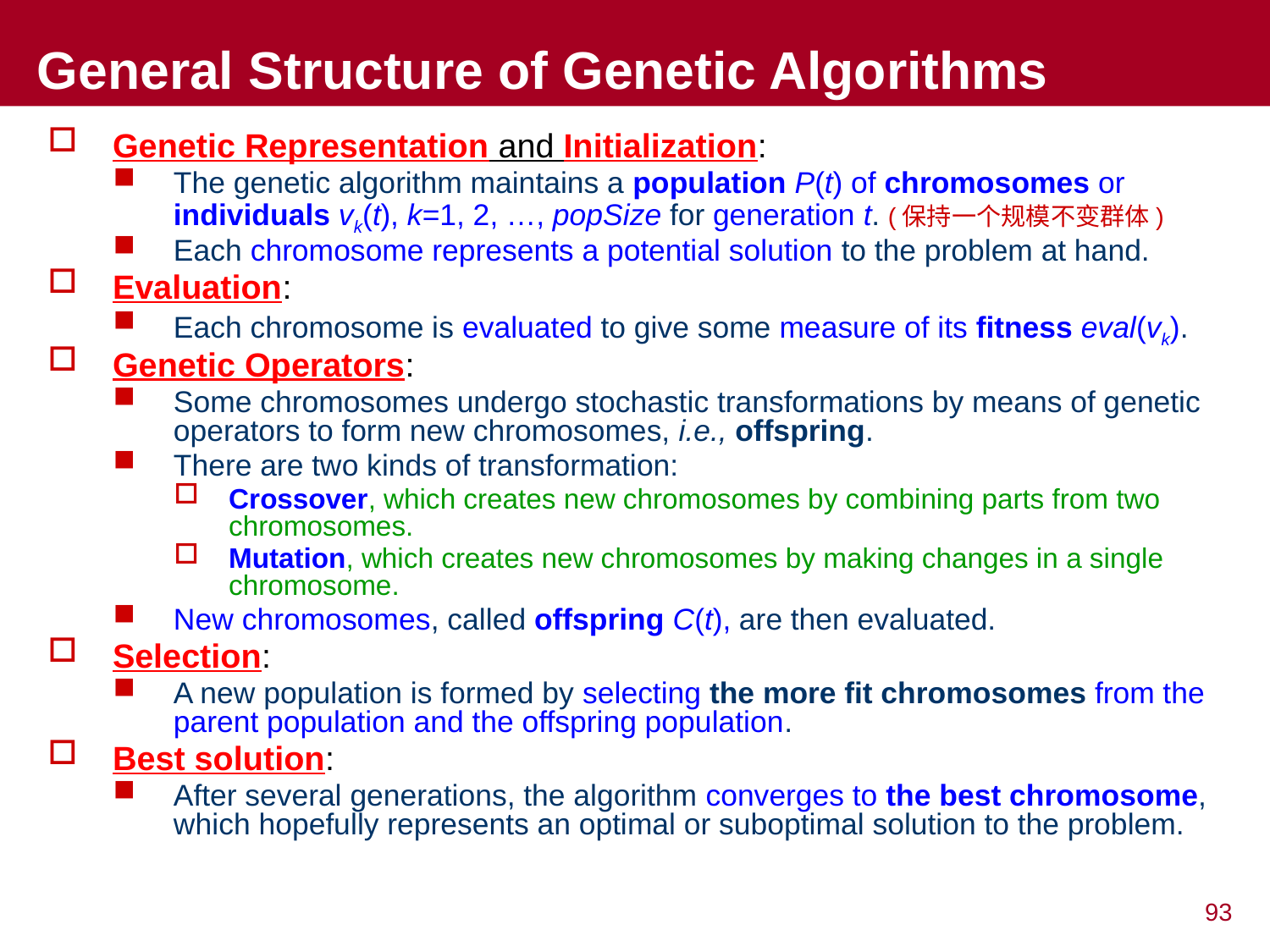

# General Structure of Genetic Algorithms
Genetic Representation and Initialization:
The genetic algorithm maintains a population P(t) of chromosomes or individuals vk(t), k=1, 2, …, popSize for generation t. (保持一个规模不变群体)
Each chromosome represents a potential solution to the problem at hand.
Evaluation:
Each chromosome is evaluated to give some measure of its fitness eval(vk).
Genetic Operators:
Some chromosomes undergo stochastic transformations by means of genetic operators to form new chromosomes, i.e., offspring.
There are two kinds of transformation:
Crossover, which creates new chromosomes by combining parts from two chromosomes.
Mutation, which creates new chromosomes by making changes in a single chromosome.
New chromosomes, called offspring C(t), are then evaluated.
Selection:
A new population is formed by selecting the more fit chromosomes from the parent population and the offspring population.
Best solution:
After several generations, the algorithm converges to the best chromosome, which hopefully represents an optimal or suboptimal solution to the problem.
93